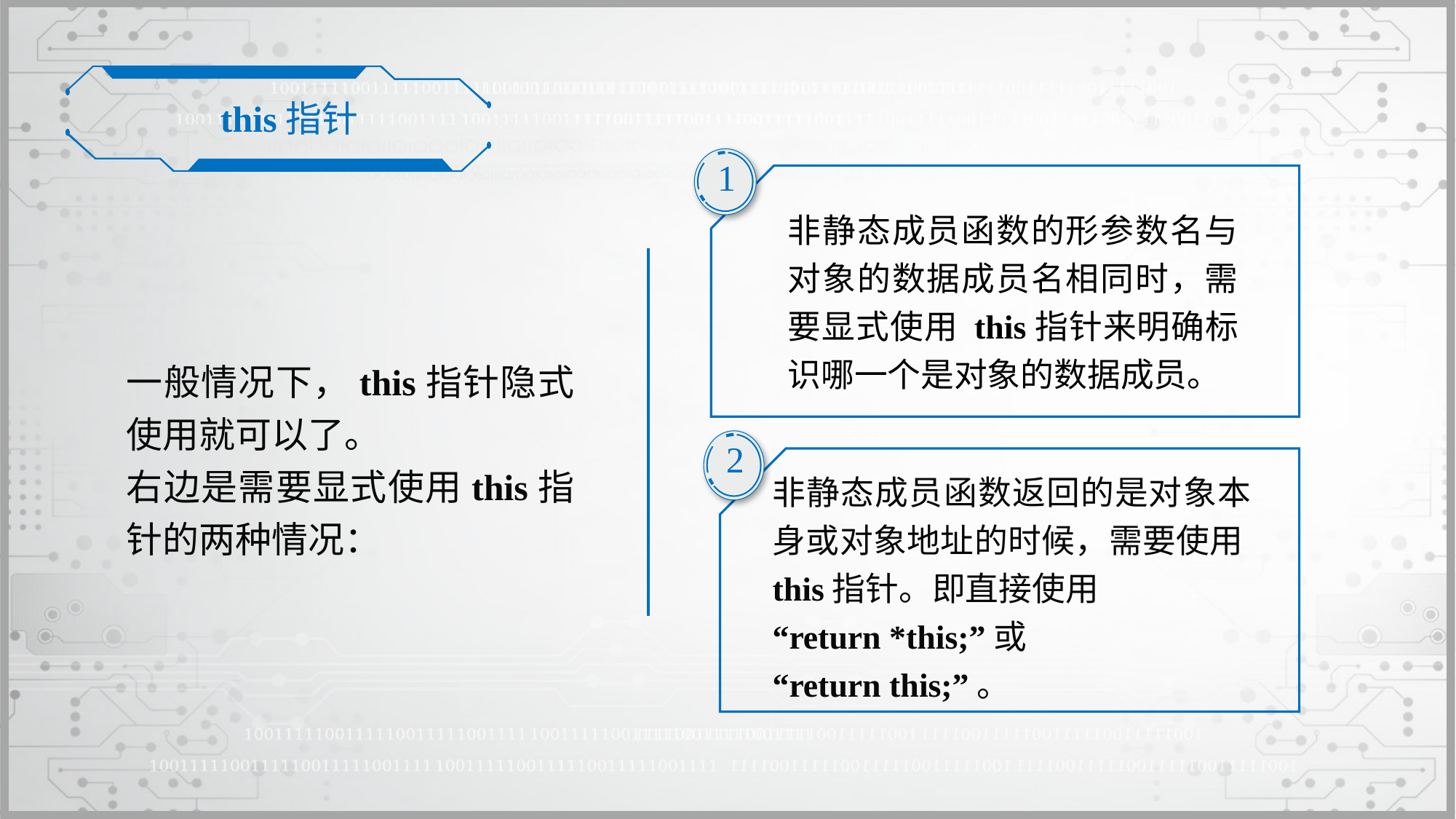

this指针

1

非静态成员函数的形参数名与对象的数据成员名相同时，需要显式使用 this指针来明确标识哪一个是对象的数据成员。
一般情况下，this指针隐式使用就可以了。
右边是需要显式使用this指针的两种情况：

2

非静态成员函数返回的是对象本身或对象地址的时候，需要使用this指针。即直接使用
“return *this;”或
“return this;”。